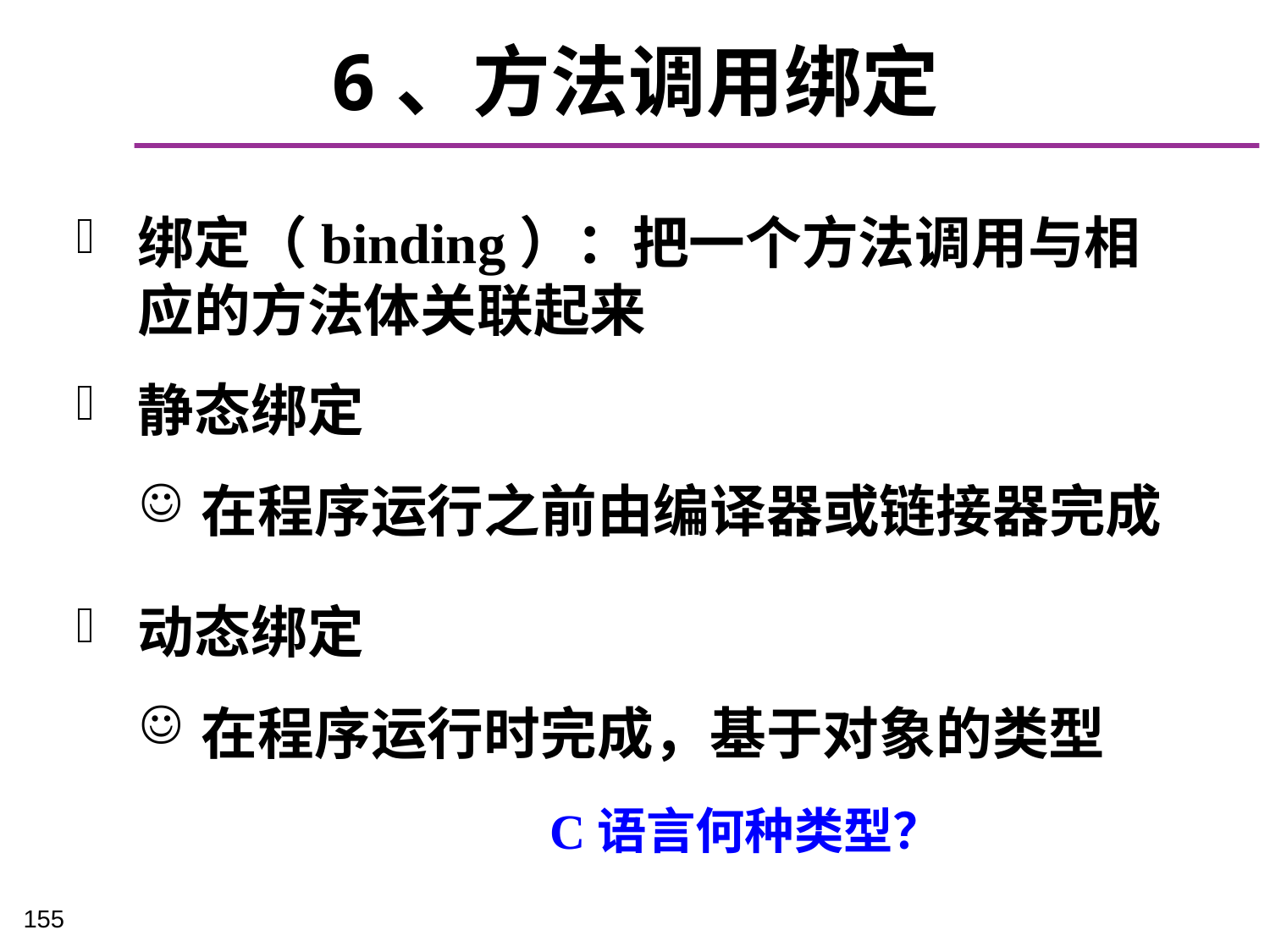

# 6、方法调用绑定
绑定（binding）：把一个方法调用与相应的方法体关联起来
静态绑定
在程序运行之前由编译器或链接器完成
动态绑定
在程序运行时完成，基于对象的类型
C语言何种类型？
155